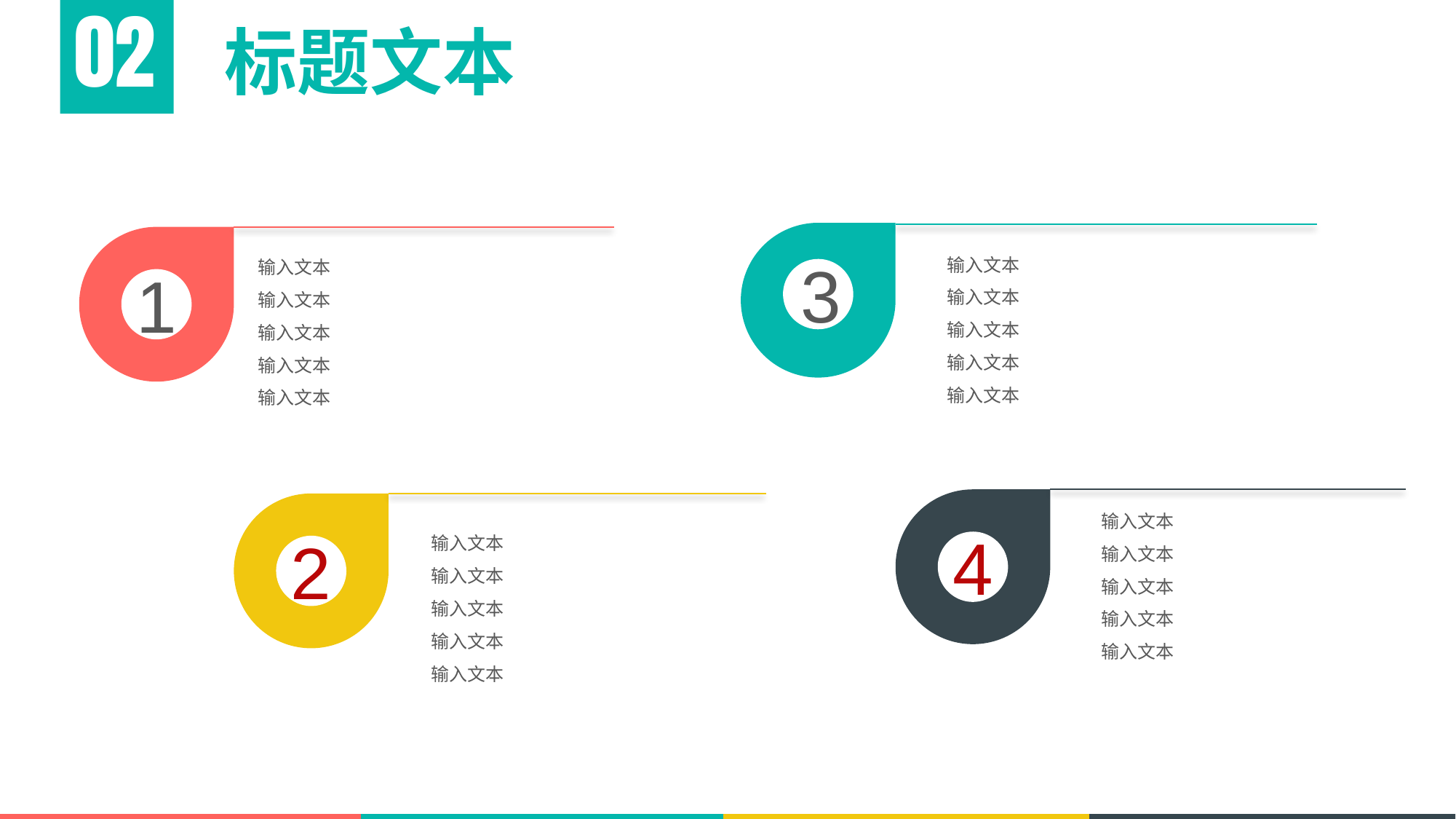

02
标题文本

输入文本
输入文本
输入文本
输入文本
输入文本
输入文本
输入文本
输入文本
输入文本
输入文本

3
1

输入文本
输入文本
输入文本
输入文本
输入文本
输入文本
输入文本
输入文本
输入文本
输入文本
4
2